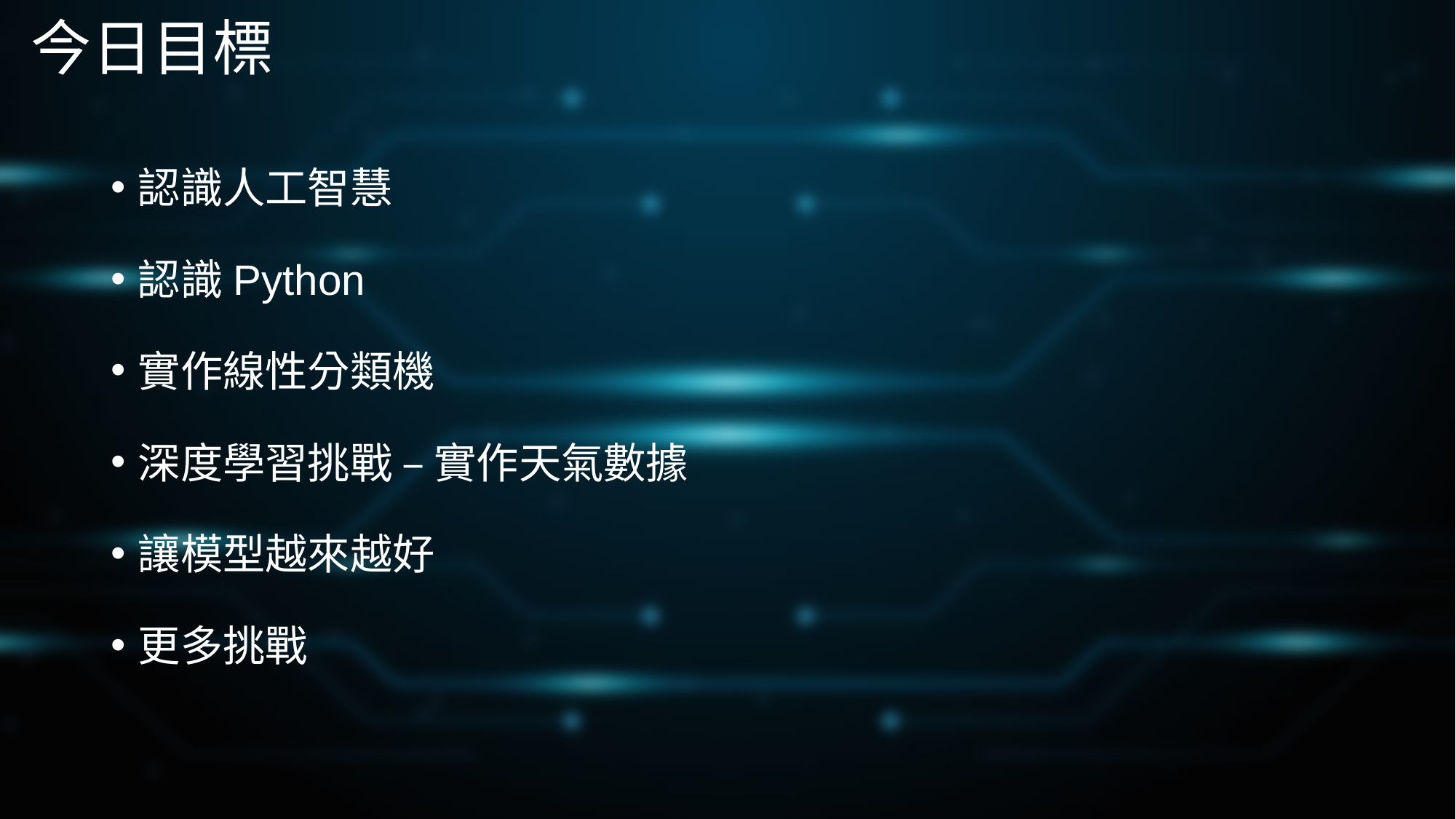

# 今日目標
認識人工智慧
認識Python
實作線性分類機
深度學習挑戰 – 實作天氣數據
讓模型越來越好
更多挑戰